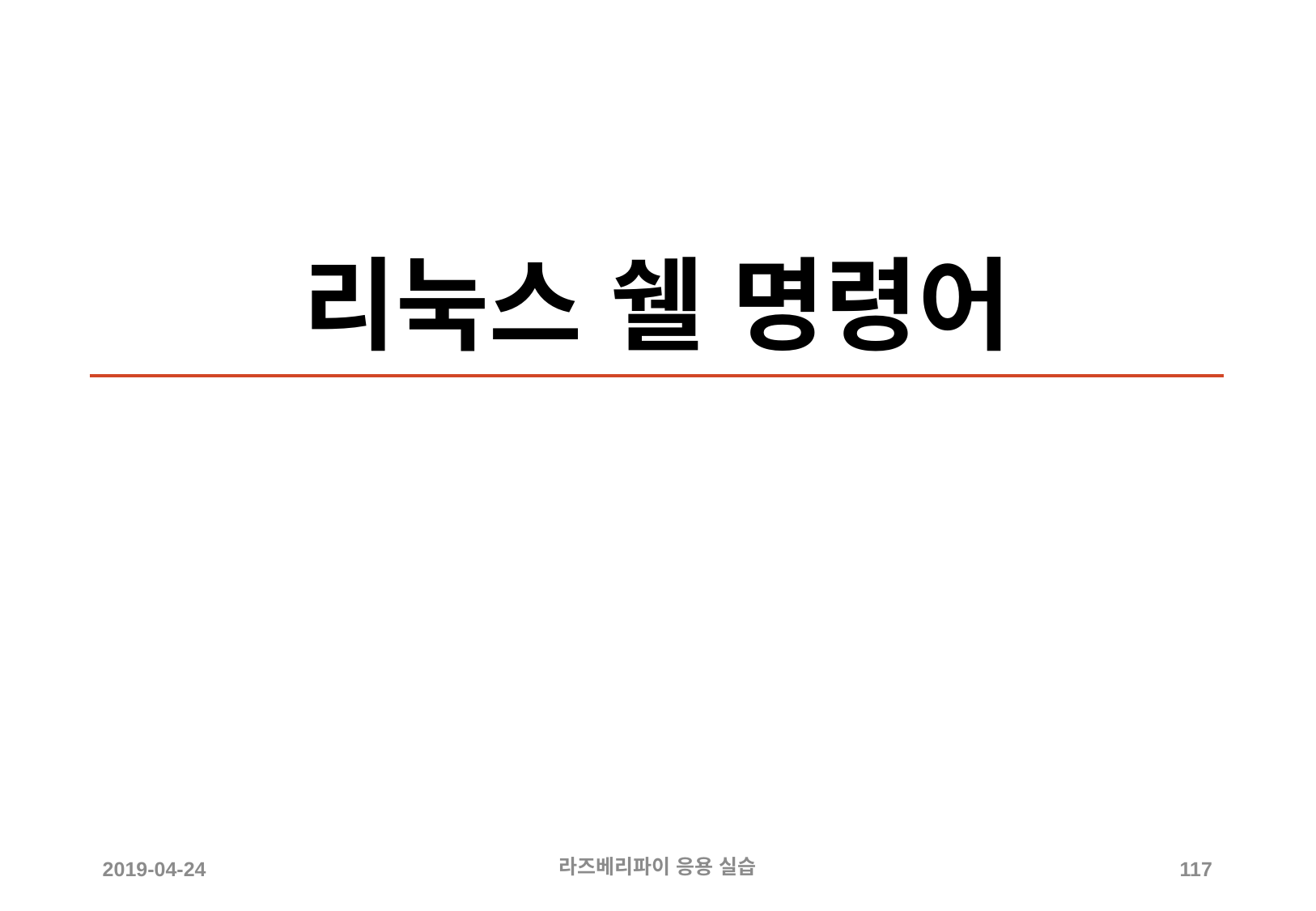

# 리눅스 쉘 명령어

2019-04-24
라즈베리파이 응용 실습
117